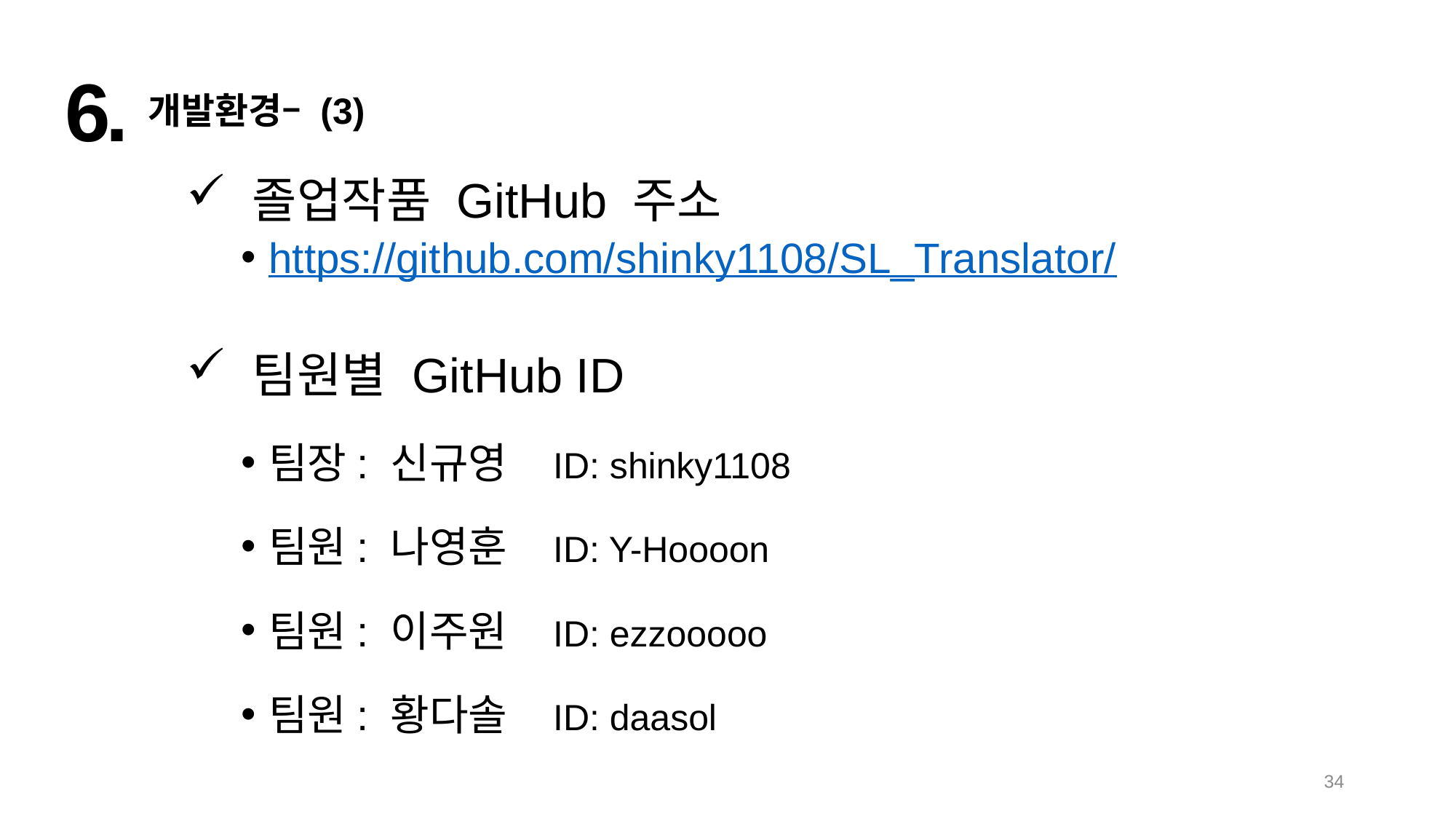

6.
개발환경– (3)
 졸업작품 GitHub 주소
https://github.com/shinky1108/SL_Translator/

 팀원별 GitHub ID
팀장: 신규영   ID: shinky1108
팀원: 나영훈   ID: Y-Hoooon
팀원: 이주원   ID: ezzooooo
팀원: 황다솔   ID: daasol
34